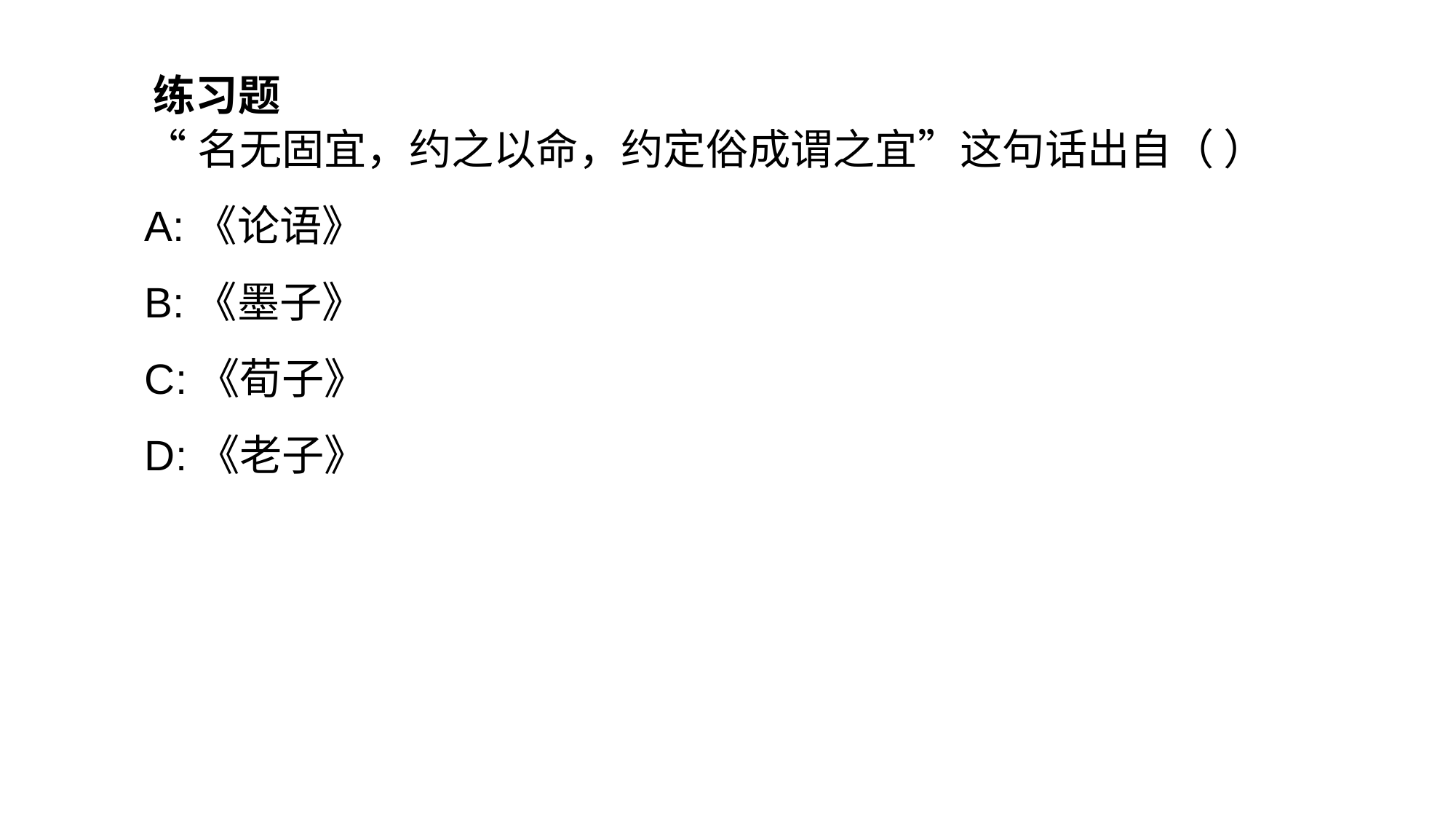

练习题
“名无固宜，约之以命，约定俗成谓之宜”这句话出自（ ）
A:《论语》
B:《墨子》
C:《荀子》
D:《老子》